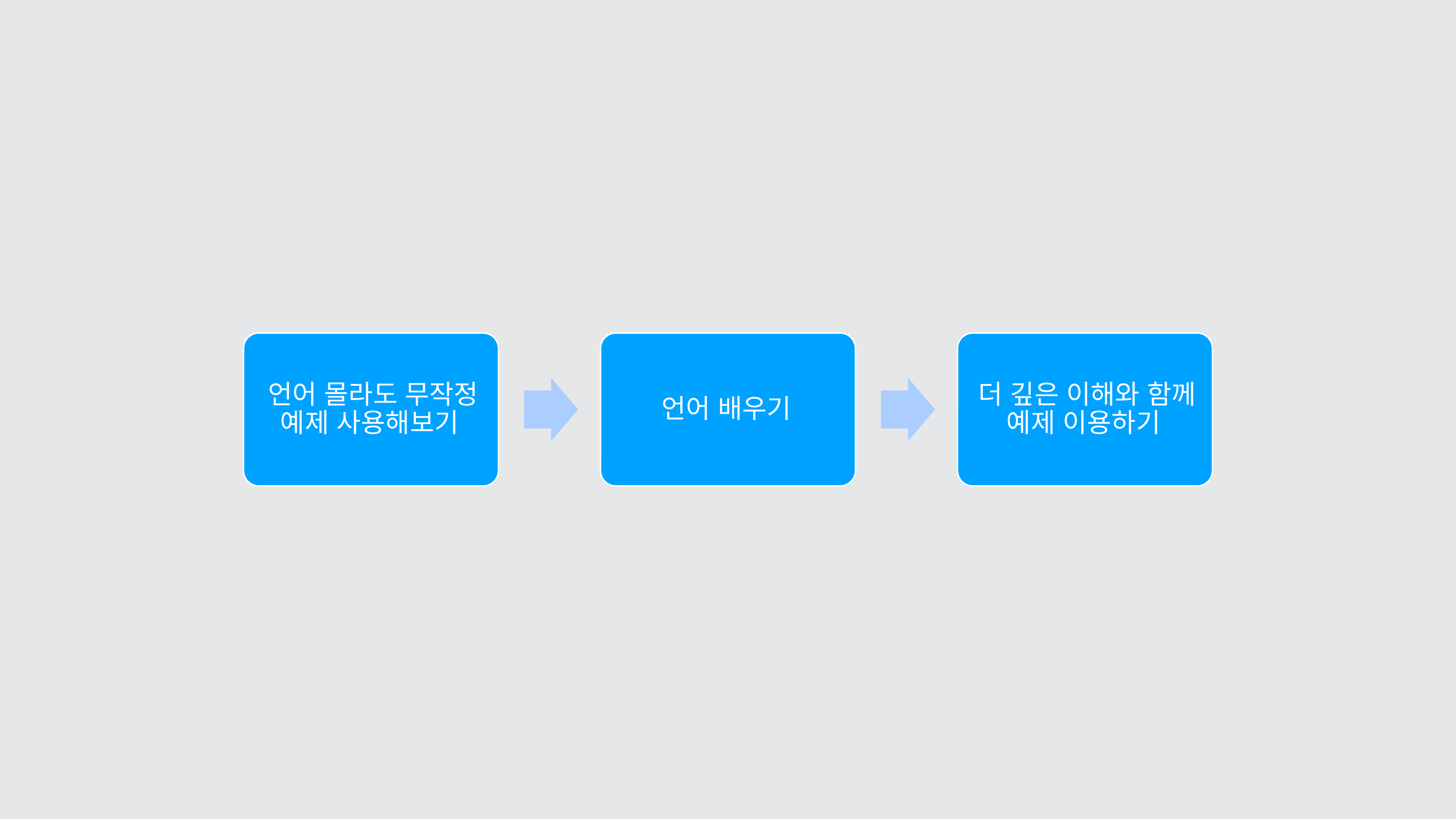

언어 몰라도 무작정 예제 사용해보기

언어 배우기

더 깊은 이해와 함께 예제 이용하기